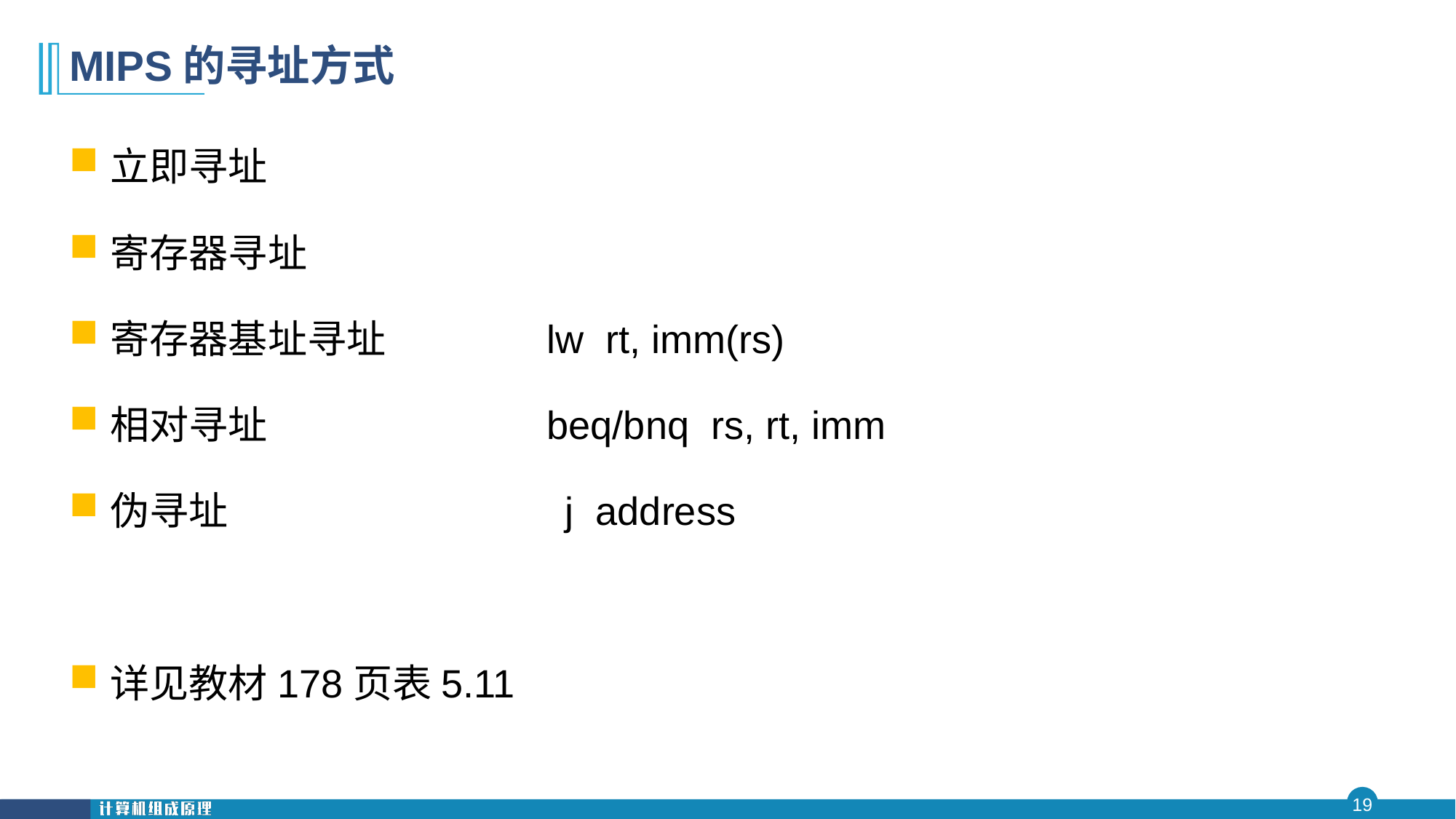

# MIPS的寻址方式
立即寻址
寄存器寻址
寄存器基址寻址		lw  rt, imm(rs)
相对寻址			beq/bnq  rs, rt, imm
伪寻址			 j  address

详见教材178页表5.11